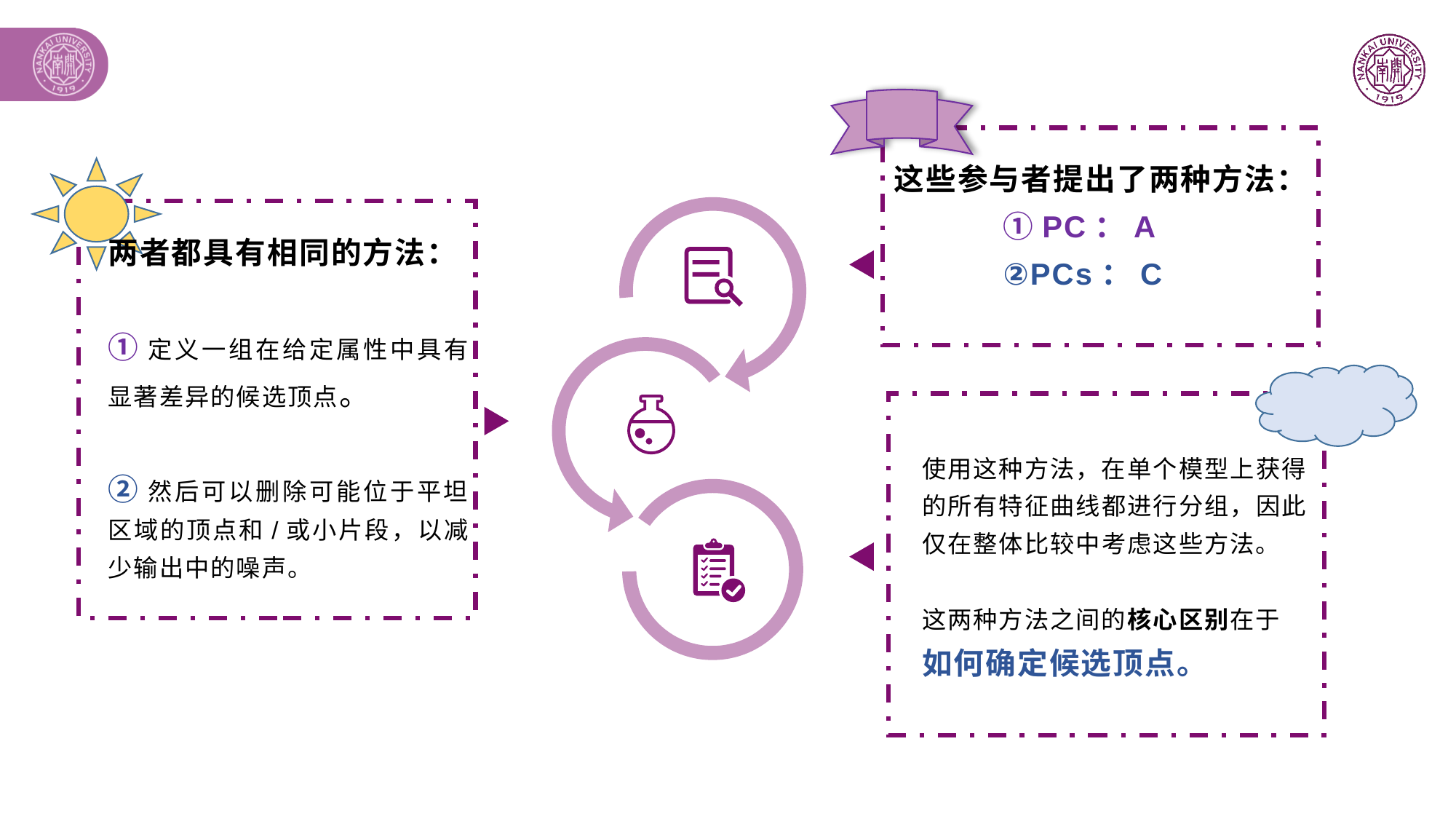

这些参与者提出了两种方法：	①PC：A
	②PCs：C

两者都具有相同的方法：

①定义一组在给定属性中具有显著差异的候选顶点。

②然后可以删除可能位于平坦区域的顶点和/或小片段，以减少输出中的噪声。

使用这种方法，在单个模型上获得的所有特征曲线都进行分组，因此仅在整体比较中考虑这些方法。

这两种方法之间的核心区别在于
如何确定候选顶点。